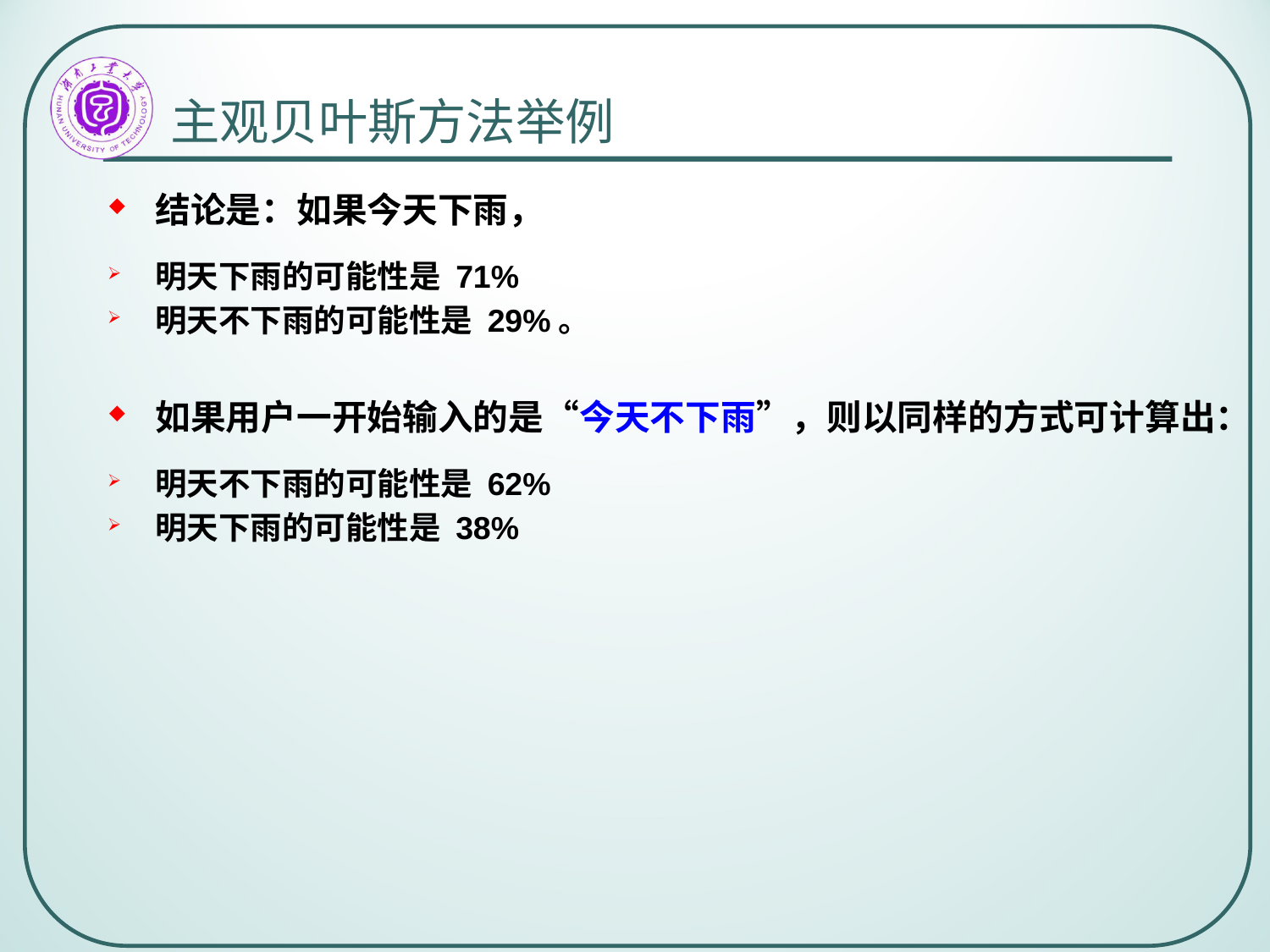

# 主观贝叶斯方法举例
结论是：如果今天下雨，

明天下雨的可能性是 71%
明天不下雨的可能性是 29%。

如果用户一开始输入的是“今天不下雨”，则以同样的方式可计算出：

明天不下雨的可能性是 62%
明天下雨的可能性是 38%